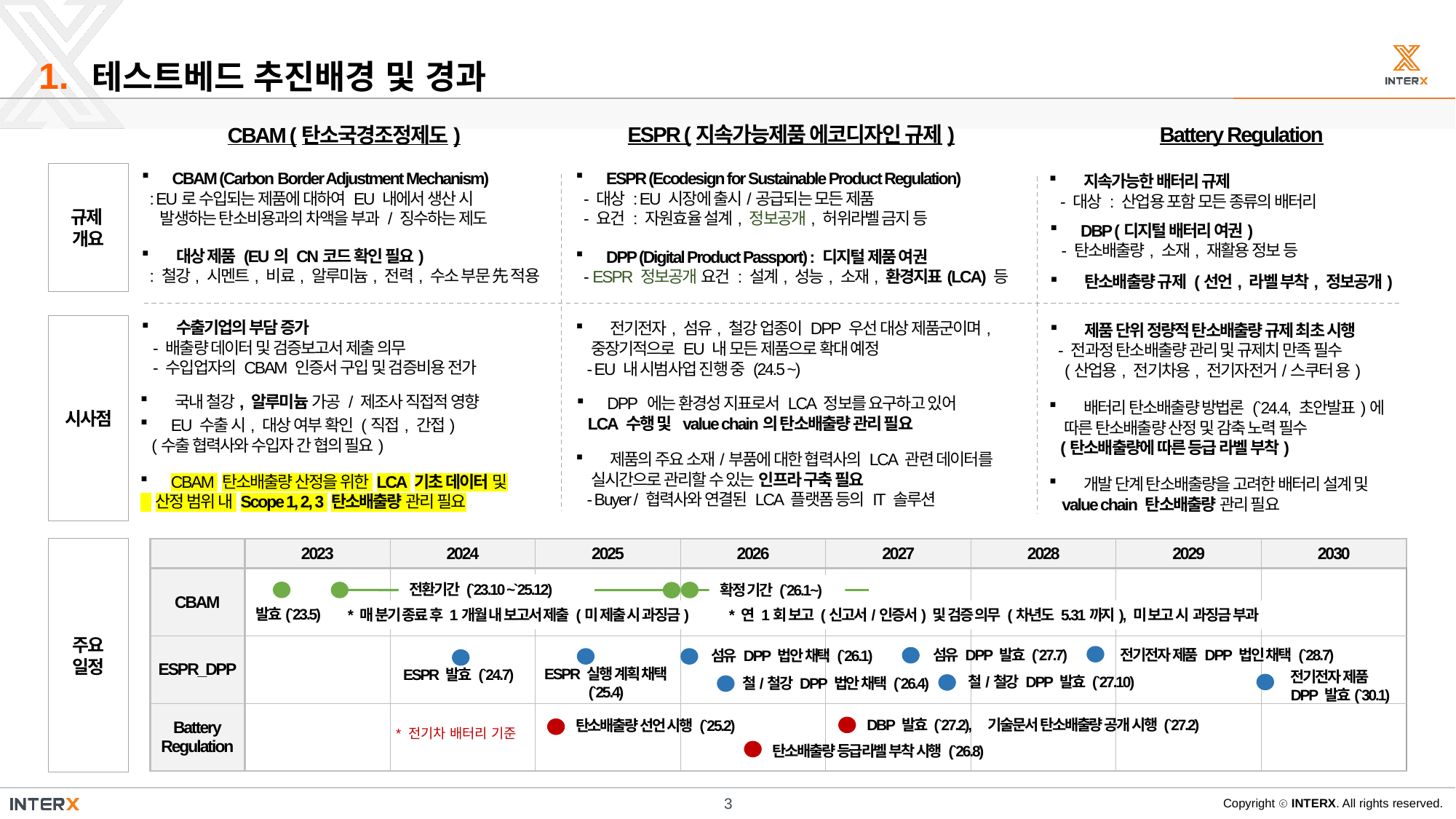

1.
테스트베드 추진배경 및 경과
ESPR (지속가능제품 에코디자인 규제)
Battery Regulation
CBAM (탄소국경조정제도)
 CBAM (Carbon Border Adjustment Mechanism)
  : EU로 수입되는 제품에 대하여 EU 내에서 생산 시
    발생하는 탄소비용과의 차액을 부과 / 징수하는 제도
 ESPR (Ecodesign for Sustainable Product Regulation)
  - 대상 : EU 시장에 출시/공급되는 모든 제품
  - 요건 : 자원효율 설계, 정보공개, 허위라벨 금지 등
규제
개요
 지속가능한 배터리 규제
   - 대상 : 산업용 포함 모든 종류의 배터리
 DBP (디지털 배터리 여권)
   - 탄소배출량, 소재, 재활용 정보 등
 대상 제품 (EU의 CN코드 확인 필요)
  : 철강, 시멘트, 비료, 알루미늄, 전력, 수소 부문 先 적용
 DPP (Digital Product Passport) : 디지털 제품 여권
  - ESPR 정보공개 요건 : 설계, 성능, 소재, 환경지표(LCA) 등
 탄소배출량 규제 (선언, 라벨 부착, 정보공개)
 수출기업의 부담 증가
   - 배출량 데이터 및 검증보고서 제출 의무
   - 수입업자의 CBAM 인증서 구입 및 검증비용 전가
 전기전자, 섬유, 철강 업종이 DPP 우선 대상 제품군이며,
   중장기적으로 EU 내 모든 제품으로 확대 예정
   - EU 내 시범사업 진행 중 (24.5 ~)
 제품 단위 정량적 탄소배출량 규제 최초 시행
  - 전과정 탄소배출량 관리 및 규제치 만족 필수
    (산업용, 전기차용, 전기자전거/스쿠터 용)
시사점
 국내 철강, 알루미늄 가공 / 제조사 직접적 영향

 EU 수출 시, 대상 여부 확인 (직접, 간접)
   (수출 협력사와 수입자 간 협의 필요)
 DPP 에는 환경성 지표로서 LCA 정보를 요구하고 있어
   LCA 수행 및  value chain의 탄소배출량 관리 필요
 배터리 탄소배출량 방법론 (`24.4, 초안발표)에
   따른 탄소배출량 산정 및 감축 노력 필수
   (탄소배출량에 따른 등급 라벨 부착)
 제품의 주요 소재/부품에 대한 협력사의 LCA 관련 데이터를
   실시간으로 관리할 수 있는 인프라 구축 필요
   - Buyer / 협력사와 연결된 LCA 플랫폼 등의 IT 솔루션
 CBAM 탄소배출량 산정을 위한 LCA 기초 데이터 및
   산정 범위 내 Scope 1, 2, 3 탄소배출량 관리 필요
 개발 단계 탄소배출량을 고려한 배터리 설계 및
   value chain 탄소배출량 관리 필요
주요
일정
|  | 2023 | 2024 | 2025 | 2026 | 2027 | 2028 | 2029 | 2030 |
| --- | --- | --- | --- | --- | --- | --- | --- | --- |
| CBAM |  |  |  |  |  |  |  |  |
| ESPR\_DPP |  |  |  |  |  |  |  |  |
| Battery Regulation |  |  |  |  |  |  |  |  |
전환기간 (`23.10 ~`25.12)
확정 기간 (`26.1~)

발효(`23.5)
* 매 분기 종료 후 1개월 내 보고서 제출 (미 제출 시 과징금)
* 연 1회 보고 (신고서/인증서) 및 검증 의무 (차년도 5.31까지), 미 보고 시  과징금 부과
전기전자 제품 DPP 법인 채택 (`28.7)
섬유 DPP 발효 (`27.7)
섬유 DPP 법안 채택 (`26.1)

ESPR 실행 계획 채택
(`25.4)
ESPR 발효 (`24.7)
전기전자 제품
DPP 발효(`30.1)
철/철강 DPP 발효 (`27.10)
철/철강 DPP 법안 채택 (`26.4)

기술문서 탄소배출량 공개 시행 (`27.2)
DBP 발효 (`27.2),
탄소배출량 선언 시행 (`25.2)

* 전기차 배터리 기준
탄소배출량 등급라벨 부착 시행 (`26.8)